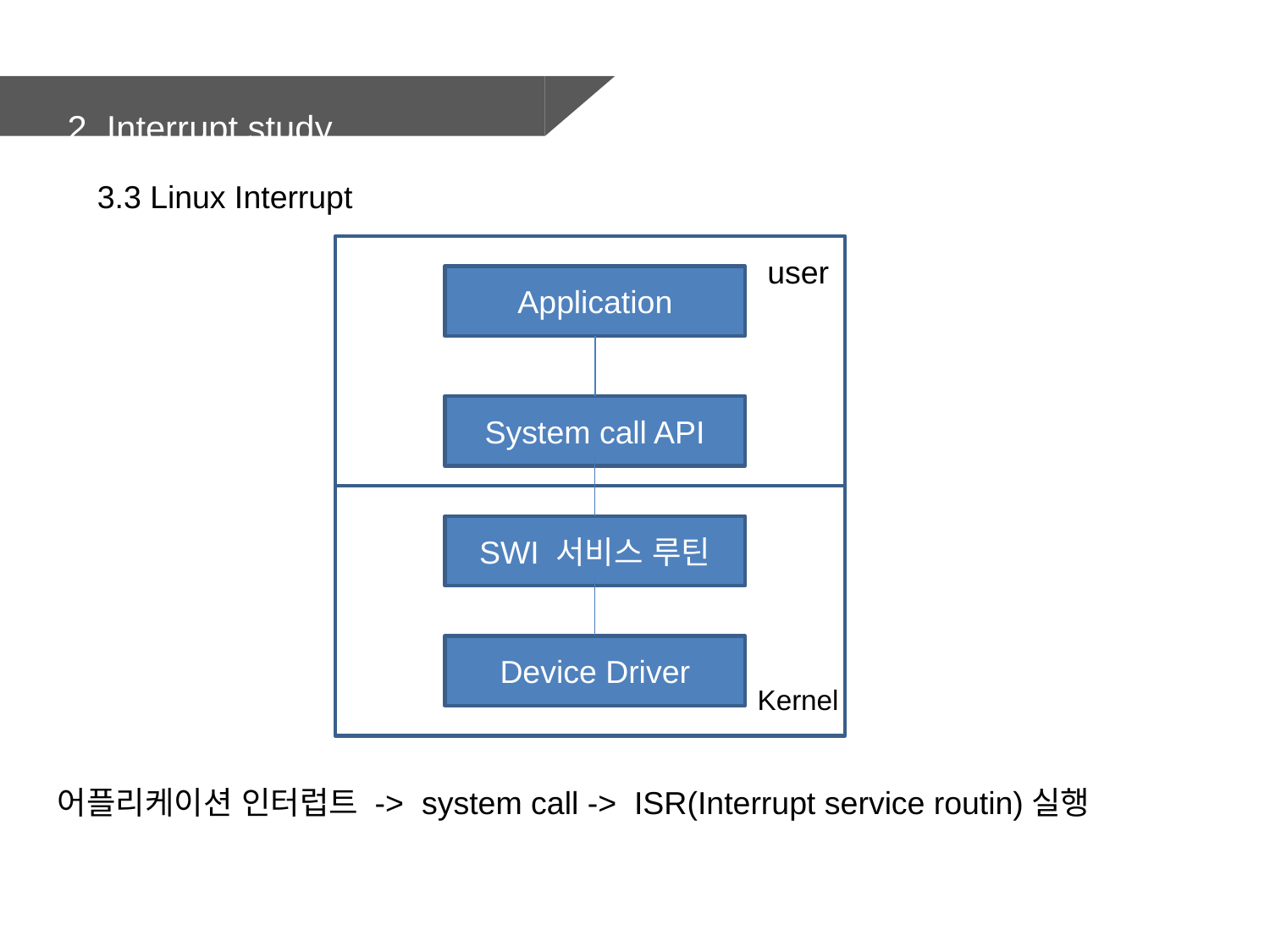

2. Interrupt study

3.3 Linux Interrupt

user
Application
System call API

SWI 서비스 루틴
Device Driver
Kernel
어플리케이션 인터럽트 ->  system call ->  ISR(Interrupt service routin)실행